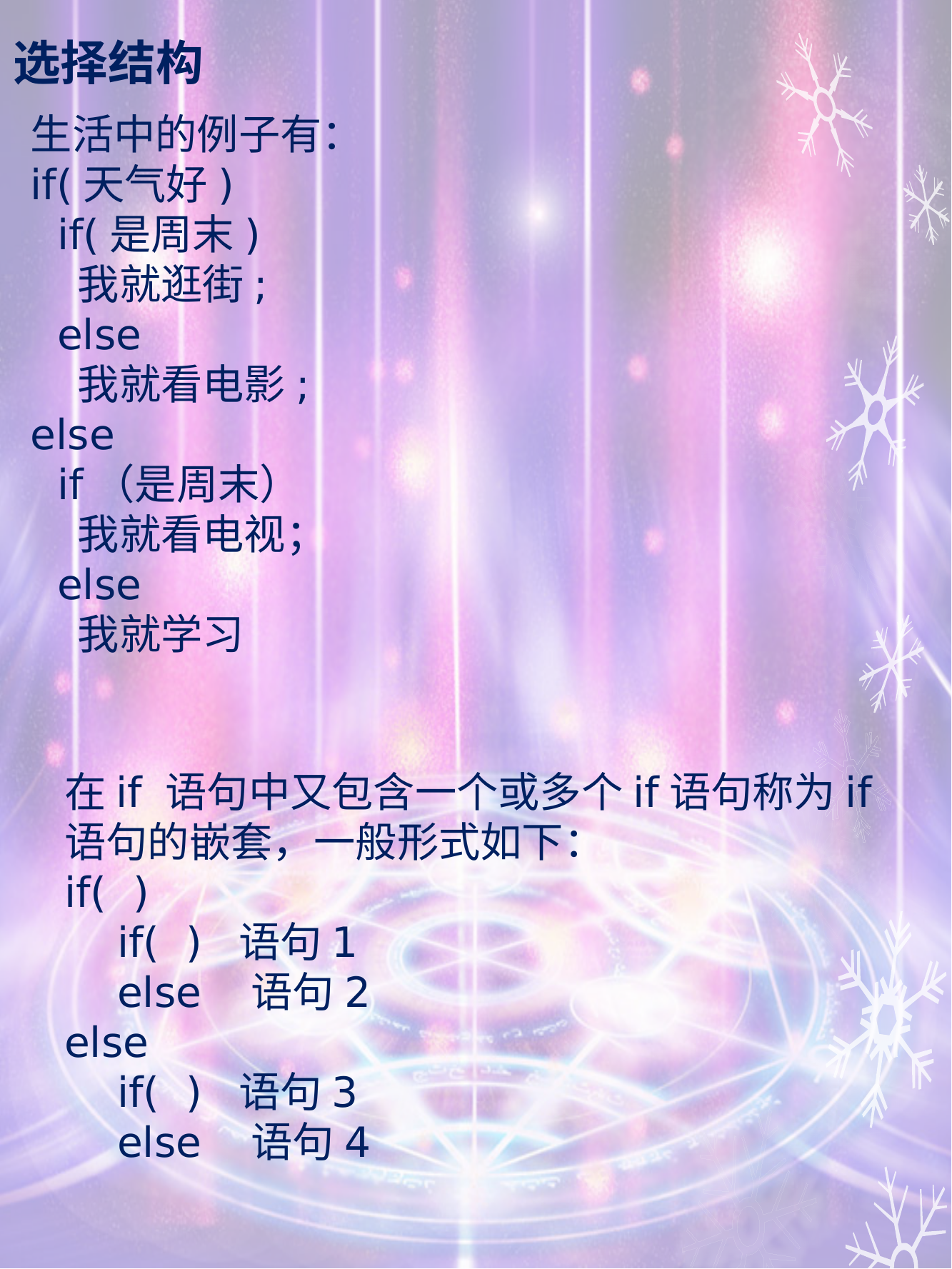

# 选择结构
生活中的例子有：
if(天气好)
  if(是周末)
    我就逛街;
  else
    我就看电影;
else
  if（是周末）
    我就看电视；
  else
    我就学习
在if 语句中又包含一个或多个if语句称为if语句的嵌套，一般形式如下：
if(  )
    if(  )  语句1
    else   语句2
else
    if(  )  语句3
    else   语句4